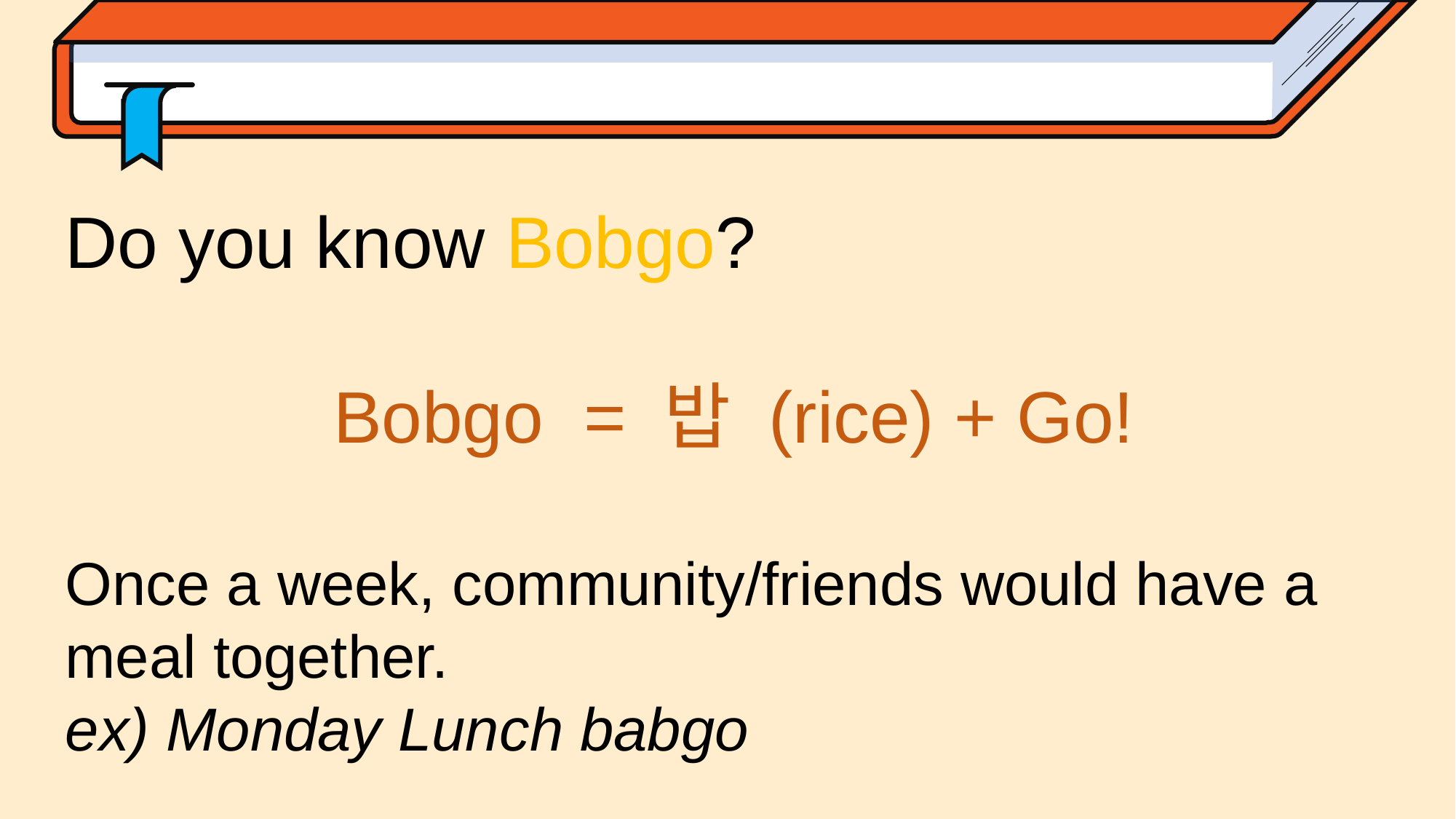

Do you know Bobgo?

Bobgo  = 밥 (rice) + Go!

Once a week, community/friends would have a meal together.
ex) Monday Lunch babgo